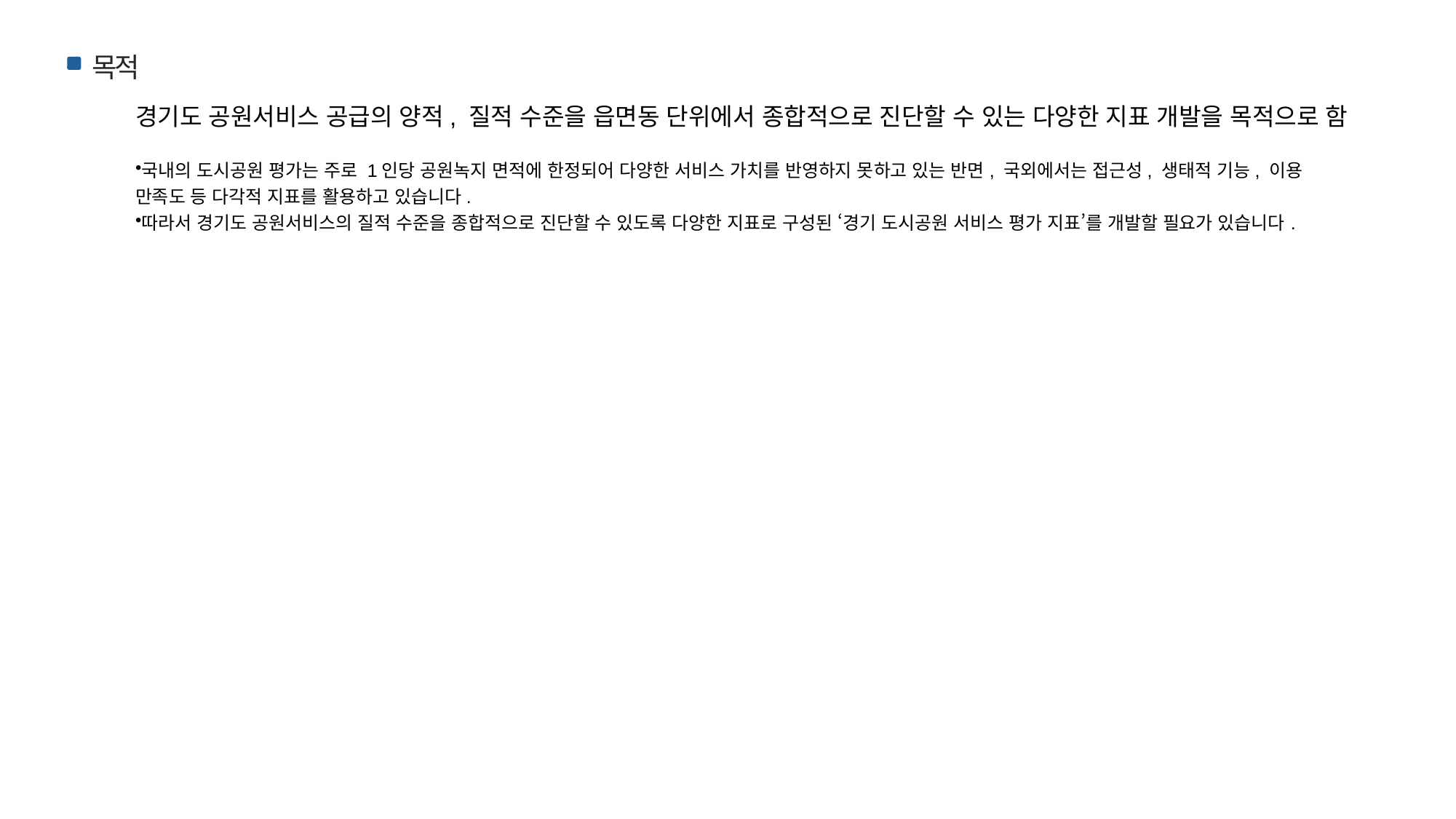

목적

경기도 공원서비스 공급의 양적, 질적 수준을 읍면동 단위에서 종합적으로 진단할 수 있는 다양한 지표 개발을 목적으로 함
국내의 도시공원 평가는 주로 1인당 공원녹지 면적에 한정되어 다양한 서비스 가치를 반영하지 못하고 있는 반면, 국외에서는 접근성, 생태적 기능, 이용 만족도 등 다각적 지표를 활용하고 있습니다.
따라서 경기도 공원서비스의 질적 수준을 종합적으로 진단할 수 있도록 다양한 지표로 구성된 ‘경기 도시공원 서비스 평가 지표’를 개발할 필요가 있습니다.